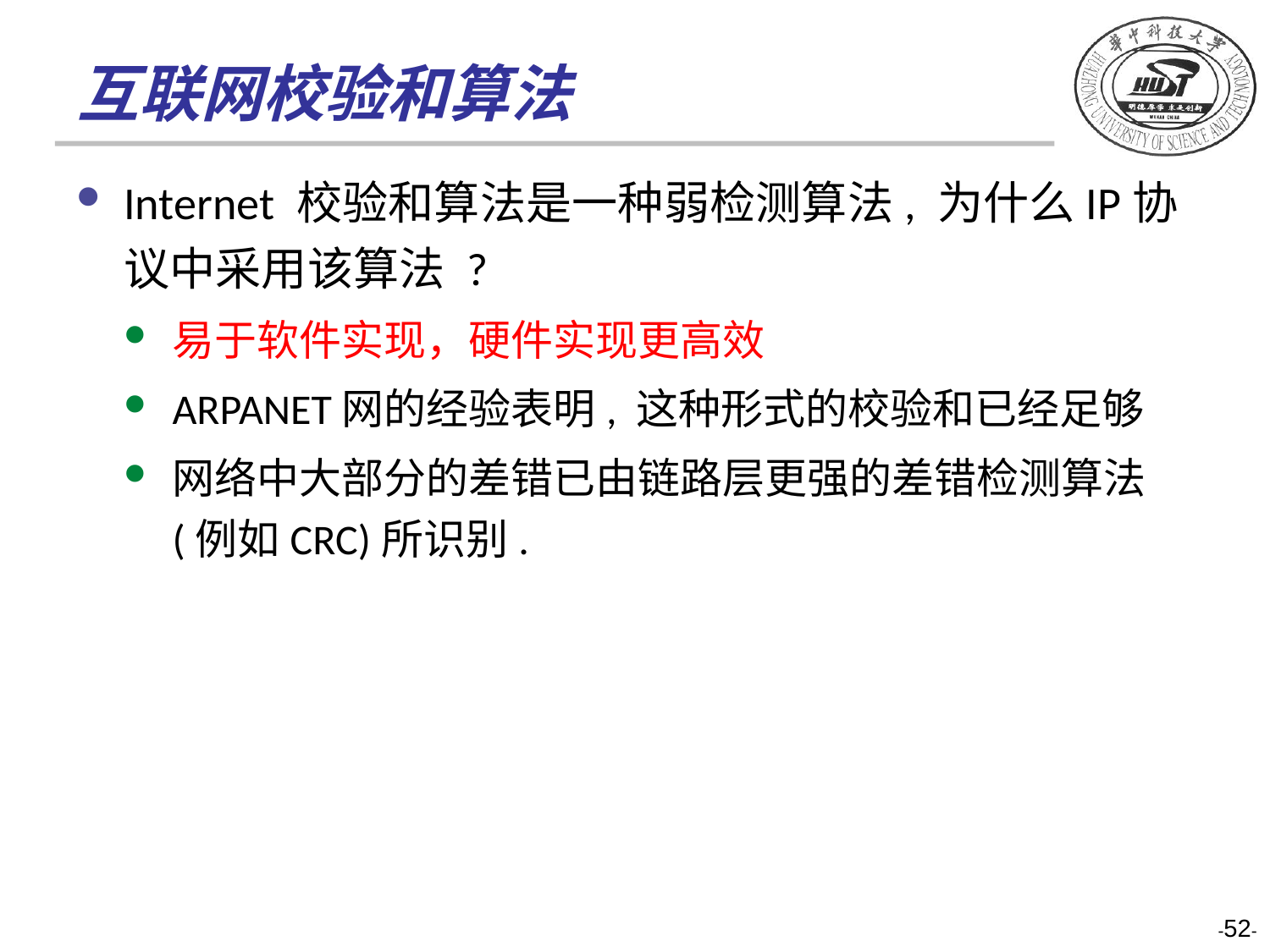

# 互联网校验和算法
Internet 校验和算法是一种弱检测算法, 为什么IP协议中采用该算法 ?
易于软件实现，硬件实现更高效
ARPANET网的经验表明, 这种形式的校验和已经足够
网络中大部分的差错已由链路层更强的差错检测算法(例如CRC)所识别.
-52-